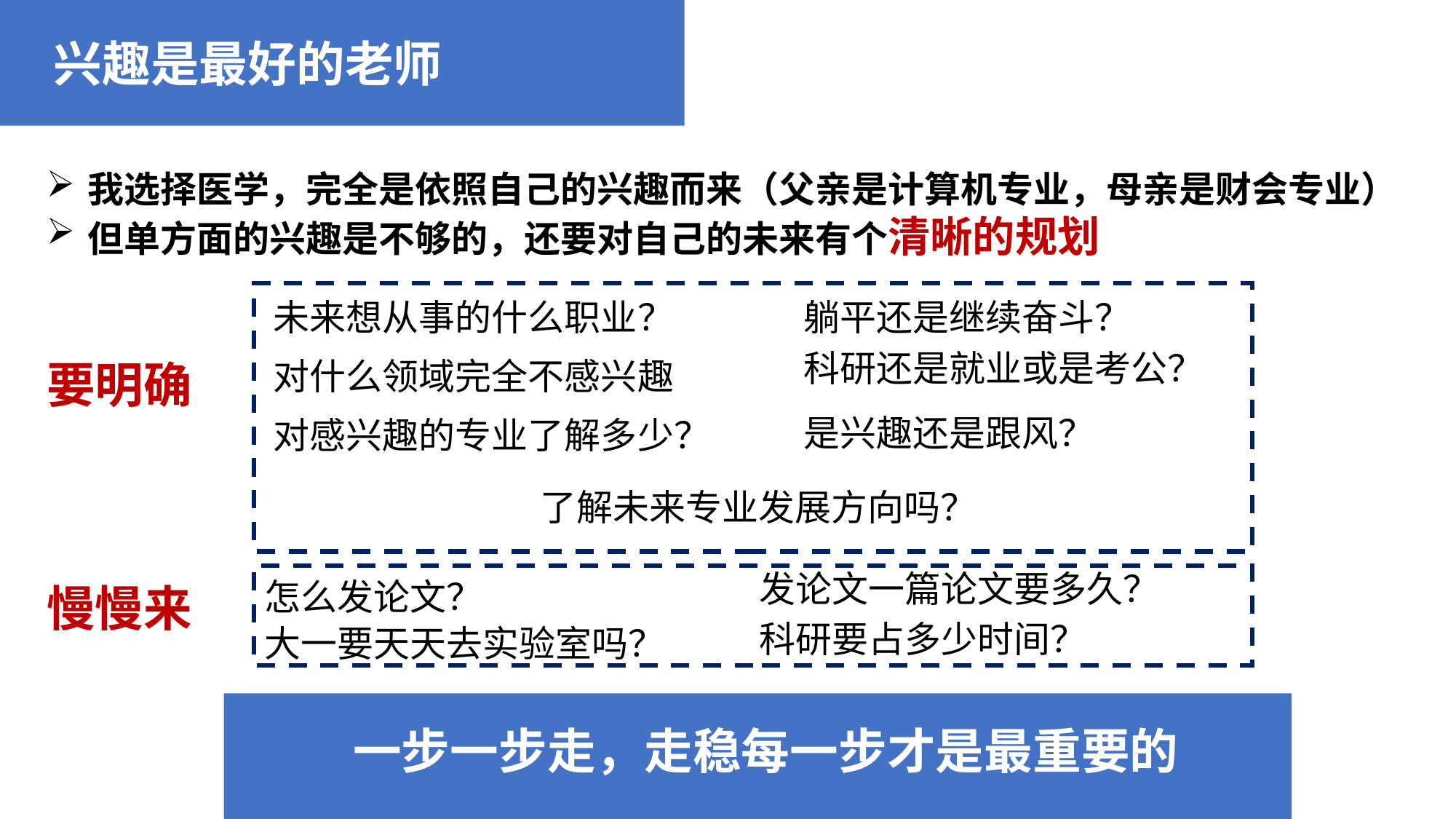

兴趣是最好的老师
我选择医学，完全是依照自己的兴趣而来（父亲是计算机专业，母亲是财会专业）
但单方面的兴趣是不够的，还要对自己的未来有个清晰的规划

躺平还是继续奋斗？
未来想从事的什么职业？
科研还是就业或是考公？
对什么领域完全不感兴趣
要明确
是兴趣还是跟风？
对感兴趣的专业了解多少？
了解未来专业发展方向吗？
发论文一篇论文要多久？

怎么发论文？
慢慢来
科研要占多少时间？
大一要天天去实验室吗？

一步一步走，走稳每一步才是最重要的